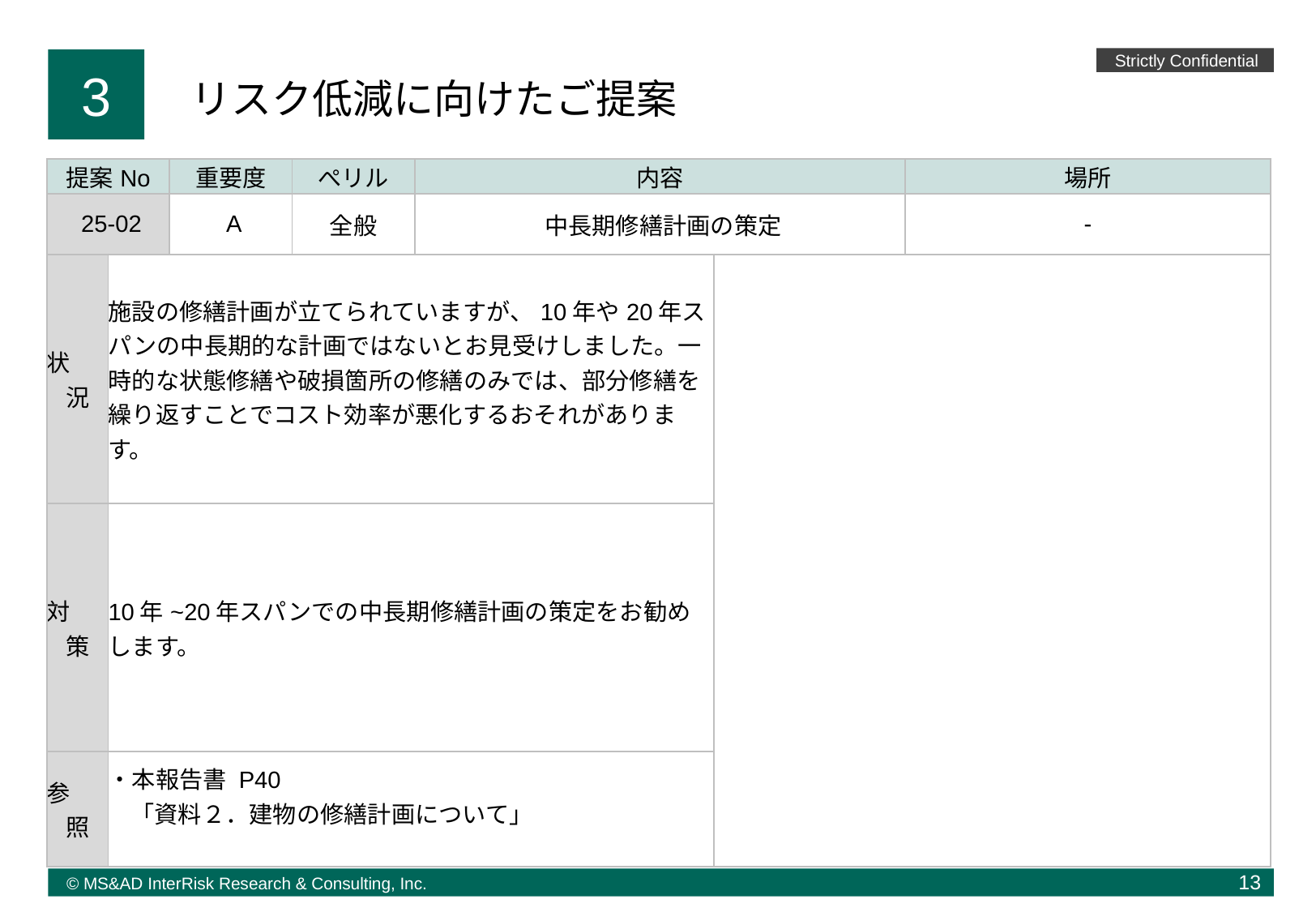

Strictly Confidential
3
リスク低減に向けたご提案
| 提案No |  | 重要度 | ぺリル | 内容 |  | 場所 |
| --- | --- | --- | --- | --- | --- | --- |
| 25-02 |  | A | 全般 | 中長期修繕計画の策定 |  | - |
| 状 況 | 施設の修繕計画が立てられていますが、10年や20年スパンの中長期的な計画ではないとお見受けしました。一時的な状態修繕や破損箇所の修繕のみでは、部分修繕を繰り返すことでコスト効率が悪化するおそれがあります。 |  |  |  |  |  |
| 対 策 | 10年~20年スパンでの中長期修繕計画の策定をお勧めします。 |  |  |  |  |  |
| 参 照 | ・本報告書 P40 「資料２．建物の修繕計画について」 |  |  |  |  |  |
13
© MS&AD InterRisk Research & Consulting, Inc.